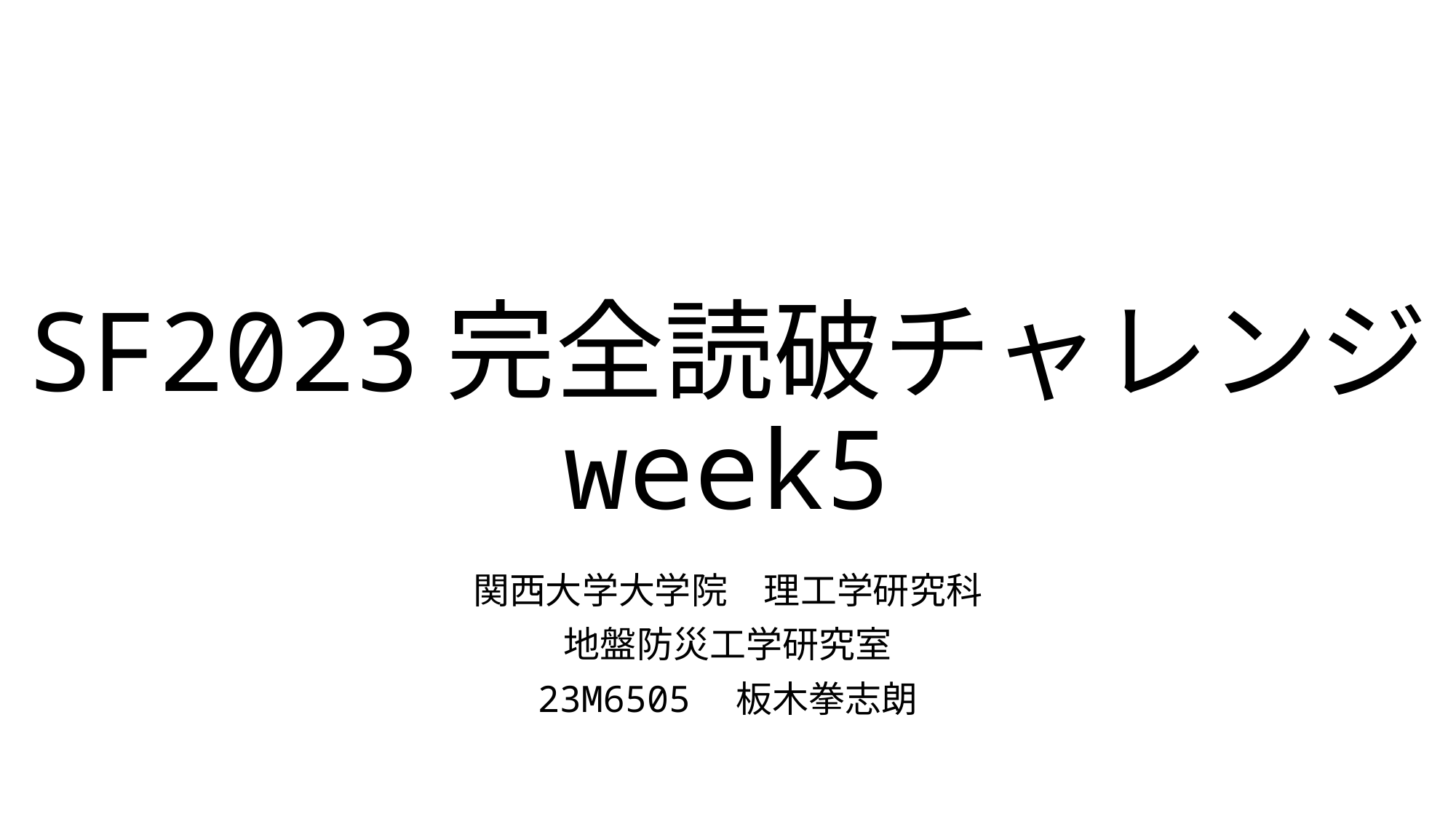

# SF2023完全読破チャレンジ week5
関西大学大学院　理工学研究科
地盤防災工学研究室
23M6505　板木拳志朗